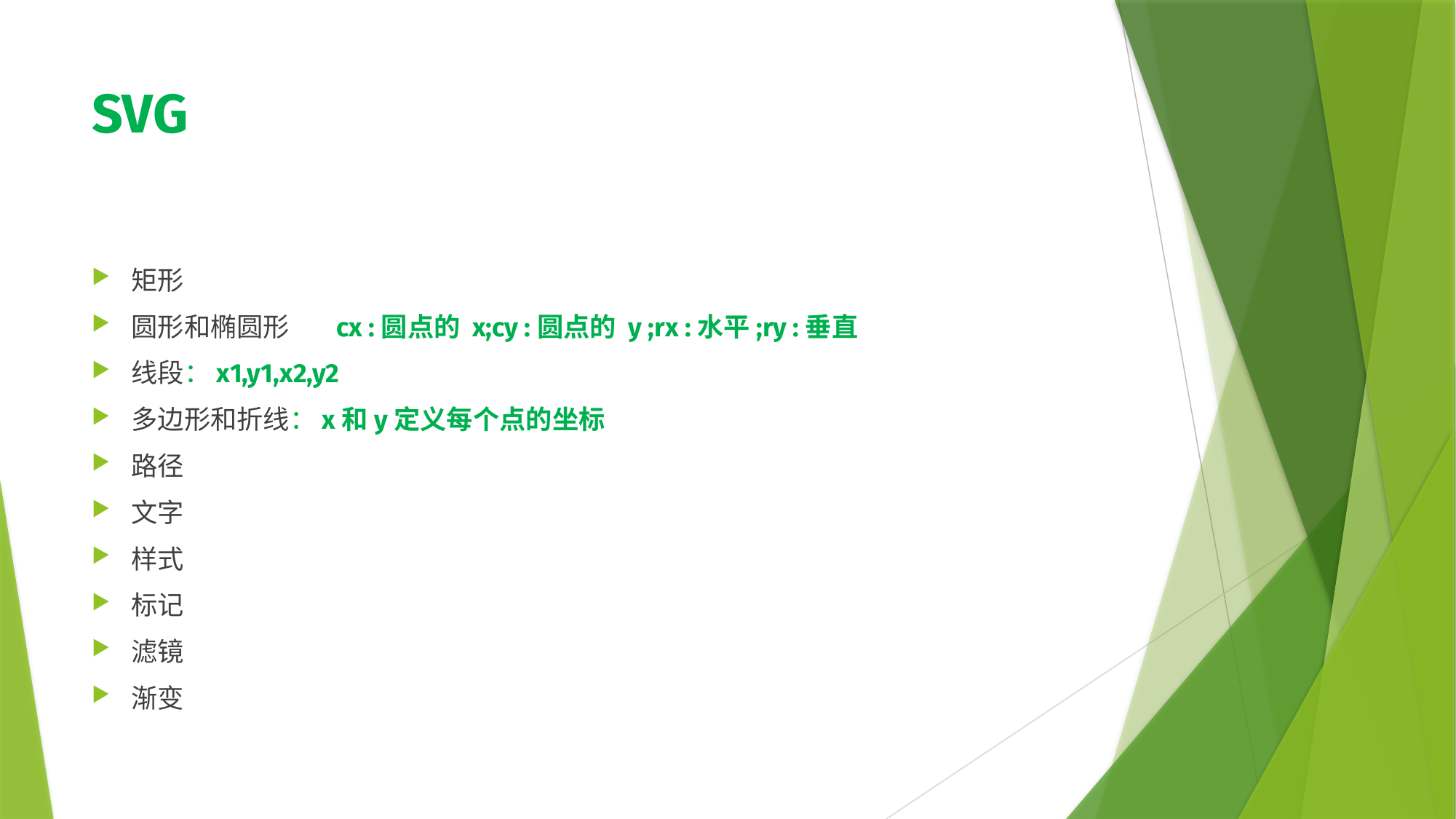

# SVG
矩形
圆形和椭圆形       cx :圆点的 x;cy :圆点的 y ;rx :水平;ry :垂直
线段：x1,y1,x2,y2
多边形和折线：x和y定义每个点的坐标
路径
文字
样式
标记
滤镜
渐变